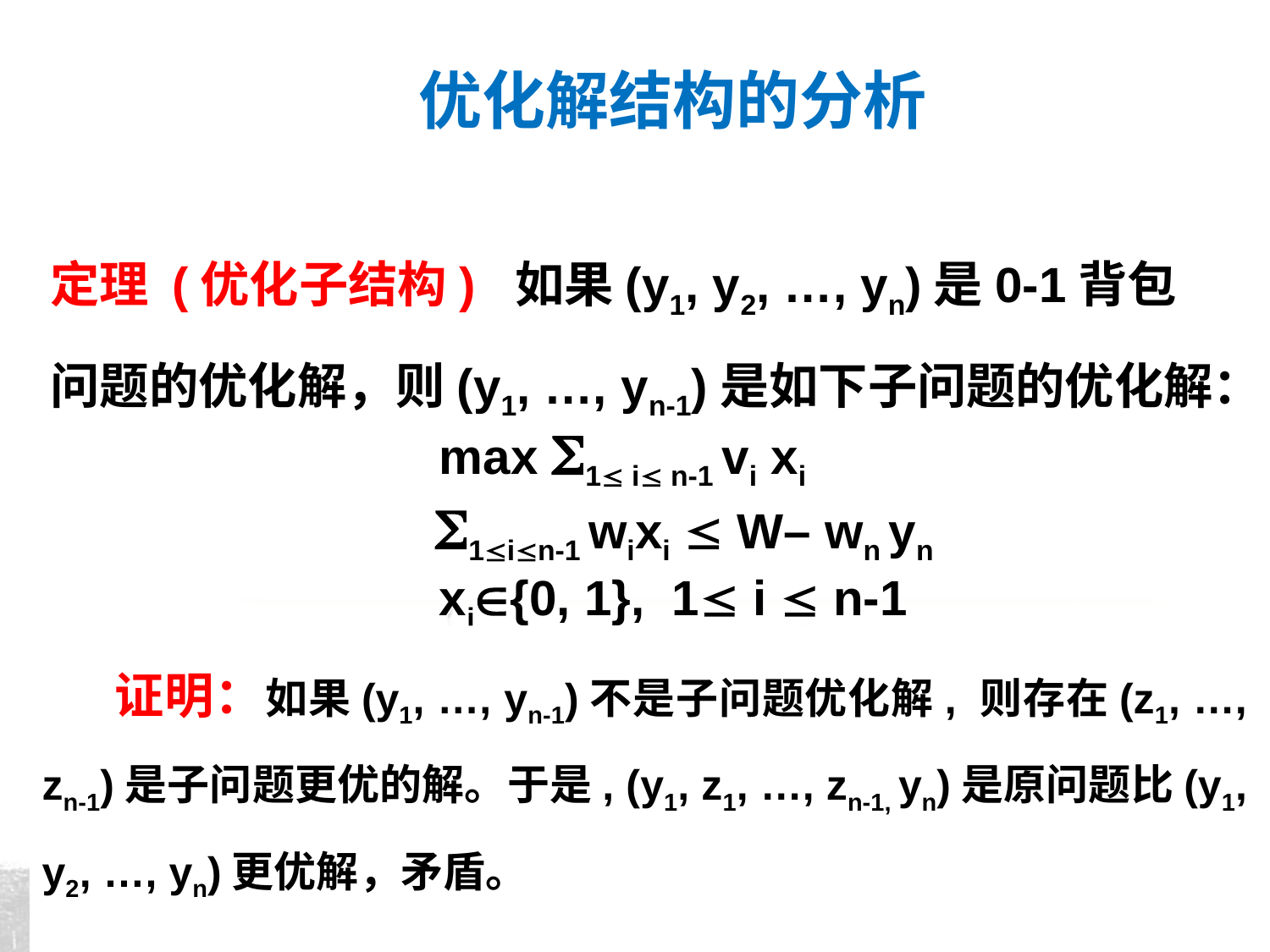

优化解结构的分析
定理 (优化子结构)  如果(y1, y2, …, yn)是0-1背包问题的优化解，则(y1, …, yn-1)是如下子问题的优化解：

      max Σ1≤ i≤ n-1 vi xi
     Σ1≤i≤n-1 wixi ≤ W– wn yn
      xi∈{0, 1},  1≤ i ≤ n-1
     证明：如果(y1, …, yn-1)不是子问题优化解, 则存在(z1, …, zn-1)是子问题更优的解。于是, (y1, z1, …, zn-1, yn)是原问题比(y1, y2, …, yn)更优解，矛盾。

©DKE-LAB(2009)